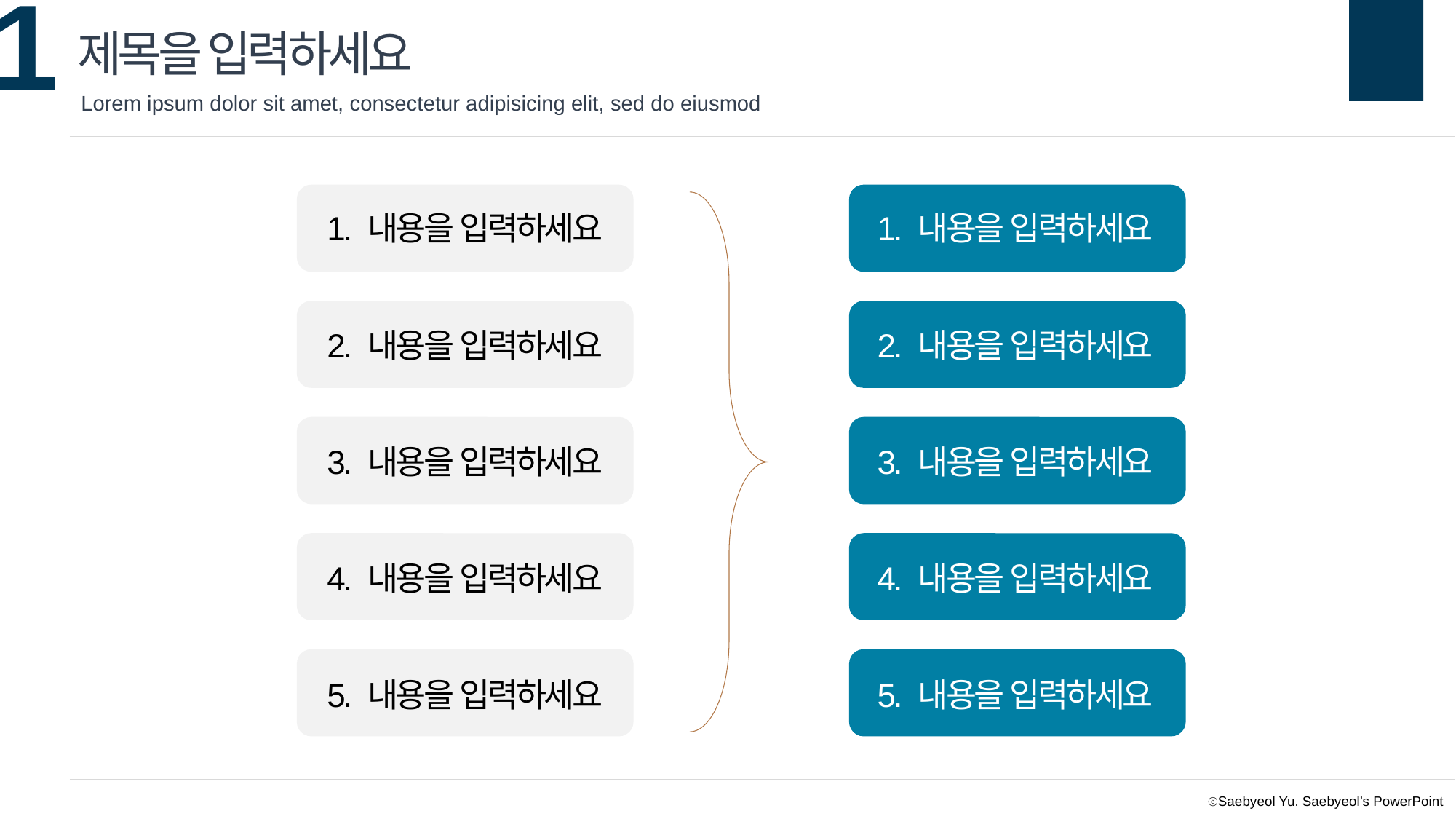

제목을 입력하세요
Lorem ipsum dolor sit amet, consectetur adipisicing elit, sed do eiusmod

1. 내용을 입력하세요
1. 내용을 입력하세요

2. 내용을 입력하세요
2. 내용을 입력하세요

3. 내용을 입력하세요
3. 내용을 입력하세요

4. 내용을 입력하세요
4. 내용을 입력하세요

5. 내용을 입력하세요
5. 내용을 입력하세요